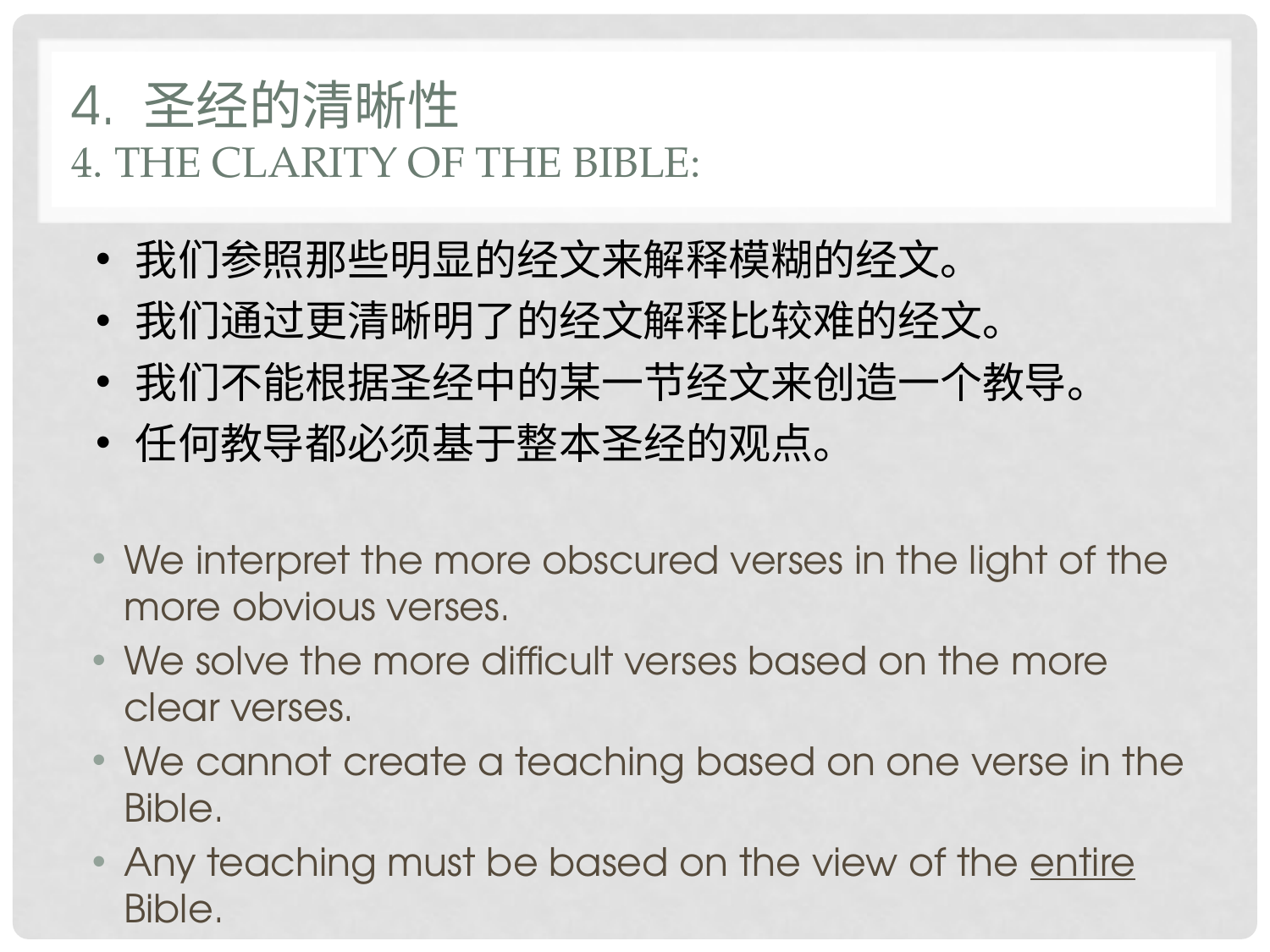

# 4. 圣经的清晰性 4. The clarity of the Bible:
我们参照那些明显的经文来解释模糊的经文。
我们通过更清晰明了的经文解释比较难的经文。
我们不能根据圣经中的某一节经文来创造一个教导。
任何教导都必须基于整本圣经的观点。
We interpret the more obscured verses in the light of the more obvious verses.
We solve the more difficult verses based on the more clear verses.
We cannot create a teaching based on one verse in the Bible.
Any teaching must be based on the view of the entire Bible.